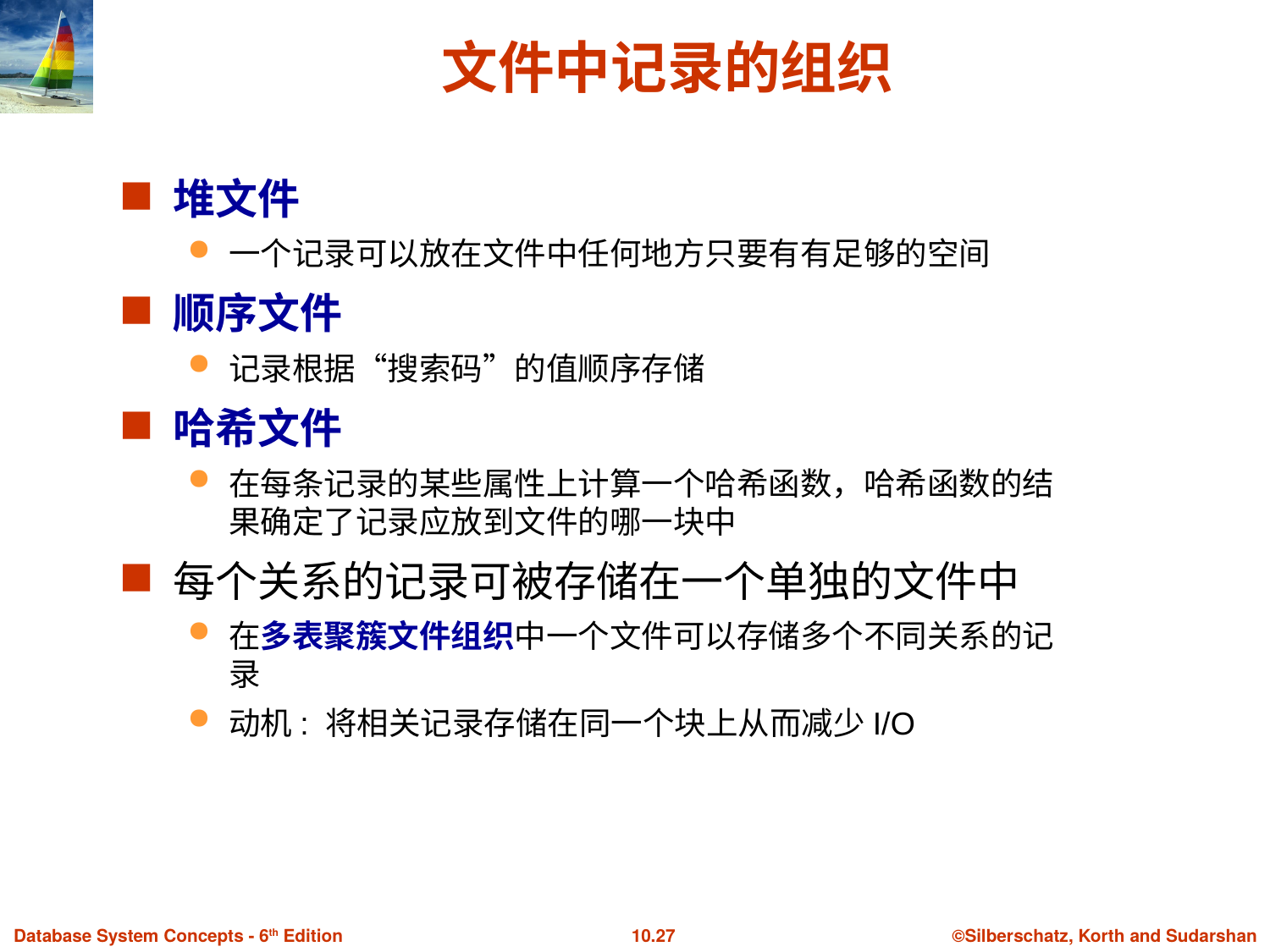

# 文件中记录的组织
堆文件
一个记录可以放在文件中任何地方只要有有足够的空间
顺序文件
记录根据“搜索码”的值顺序存储
哈希文件
在每条记录的某些属性上计算一个哈希函数，哈希函数的结果确定了记录应放到文件的哪一块中
每个关系的记录可被存储在一个单独的文件中
在多表聚簇文件组织中一个文件可以存储多个不同关系的记录
动机: 将相关记录存储在同一个块上从而减少I/O